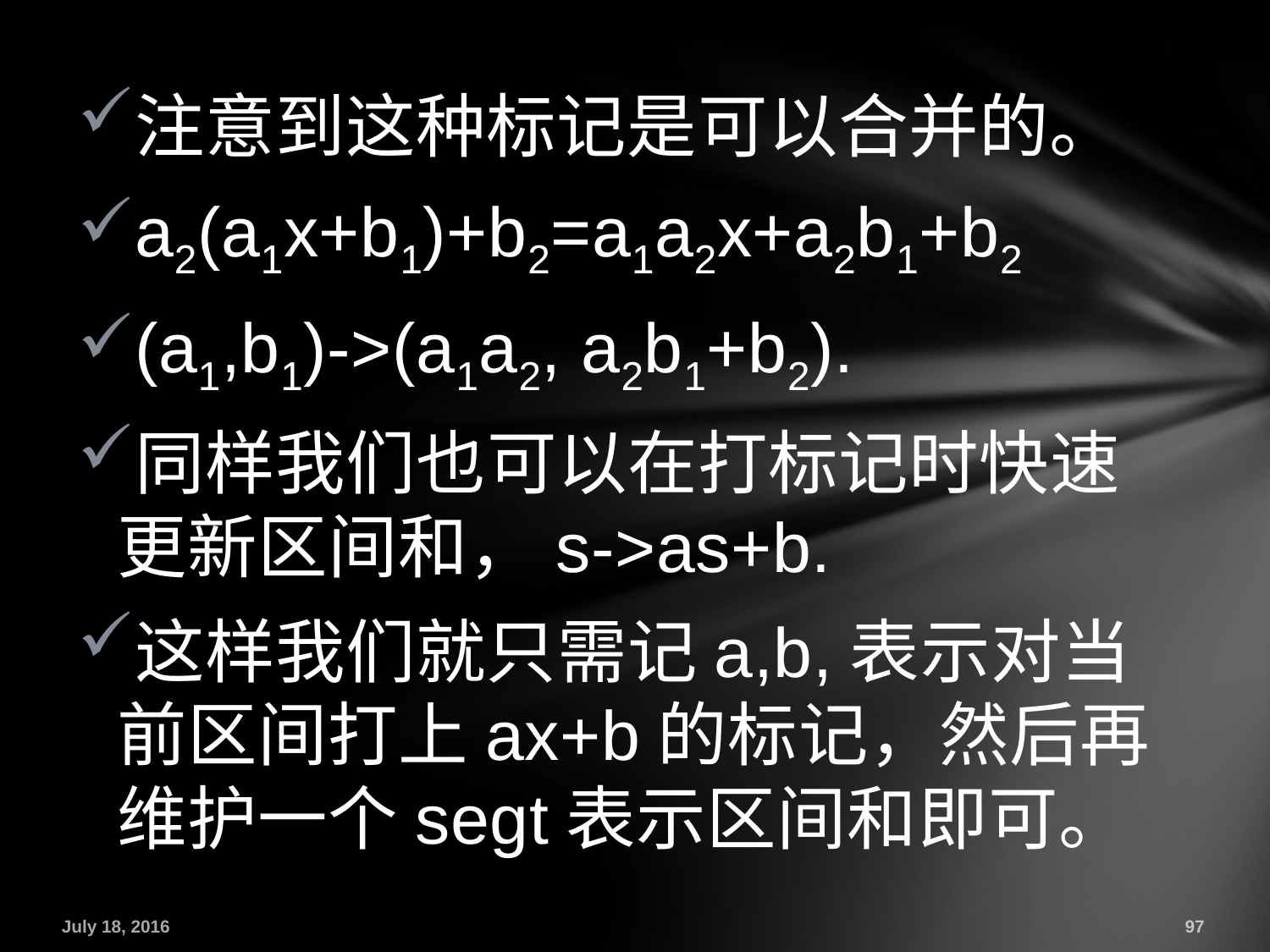

注意到这种标记是可以合并的。
a2(a1x+b1)+b2=a1a2x+a2b1+b2
(a1,b1)->(a1a2, a2b1+b2).
同样我们也可以在打标记时快速更新区间和，s->as+b.
这样我们就只需记a,b,表示对当前区间打上ax+b的标记，然后再维护一个segt表示区间和即可。
July 18, 2016

97